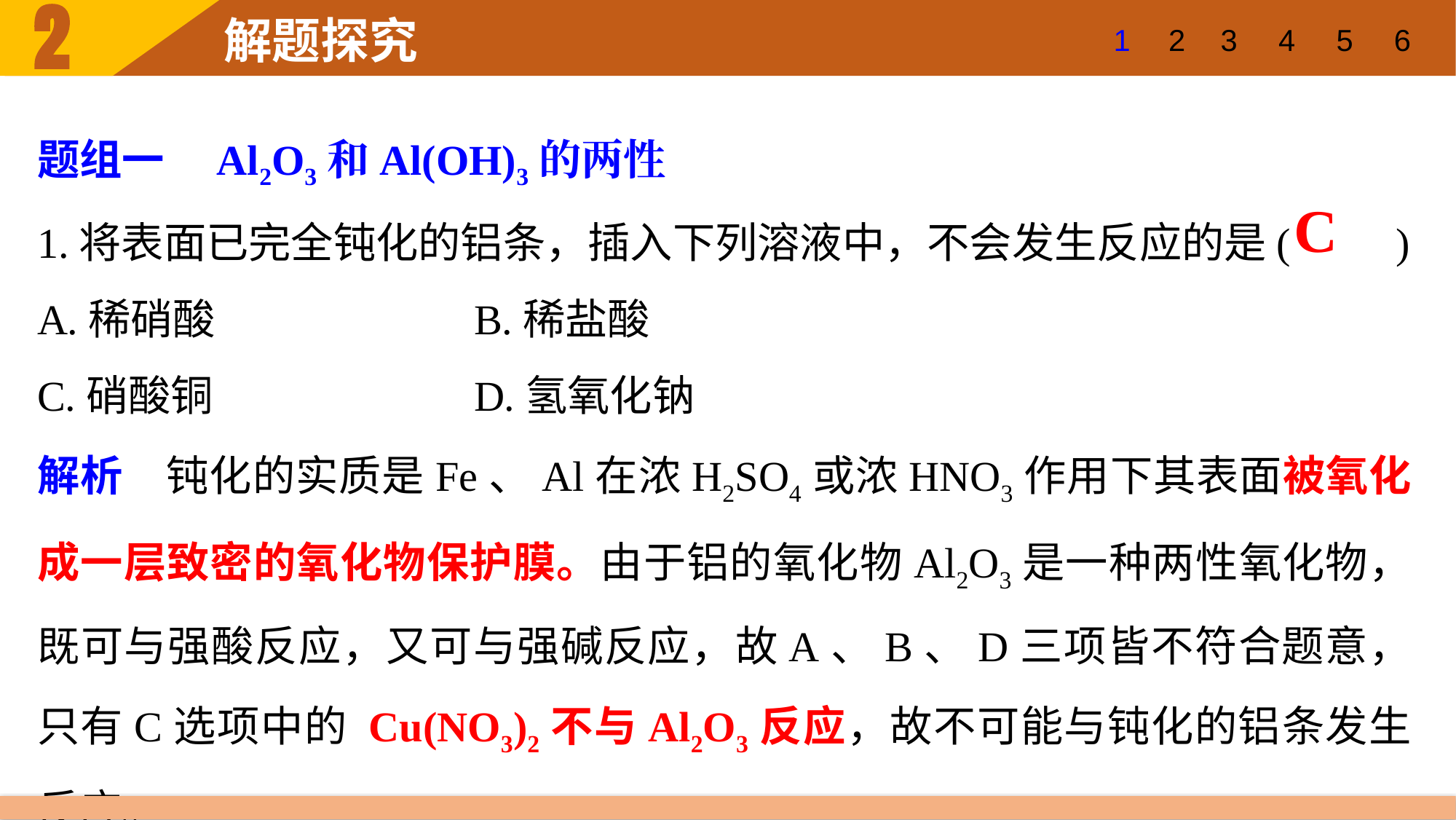

1
2
3
4
5
6
题组一　Al2O3和Al(OH)3的两性
1.将表面已完全钝化的铝条，插入下列溶液中，不会发生反应的是(　　)
A.稀硝酸  			B.稀盐酸
C.硝酸铜  			D.氢氧化钠
解析　钝化的实质是Fe、Al在浓H2SO4或浓HNO3作用下其表面被氧化成一层致密的氧化物保护膜。由于铝的氧化物Al2O3是一种两性氧化物，既可与强酸反应，又可与强碱反应，故A、B、D三项皆不符合题意，只有C选项中的 Cu(NO3)2不与Al2O3反应，故不可能与钝化的铝条发生反应。
C